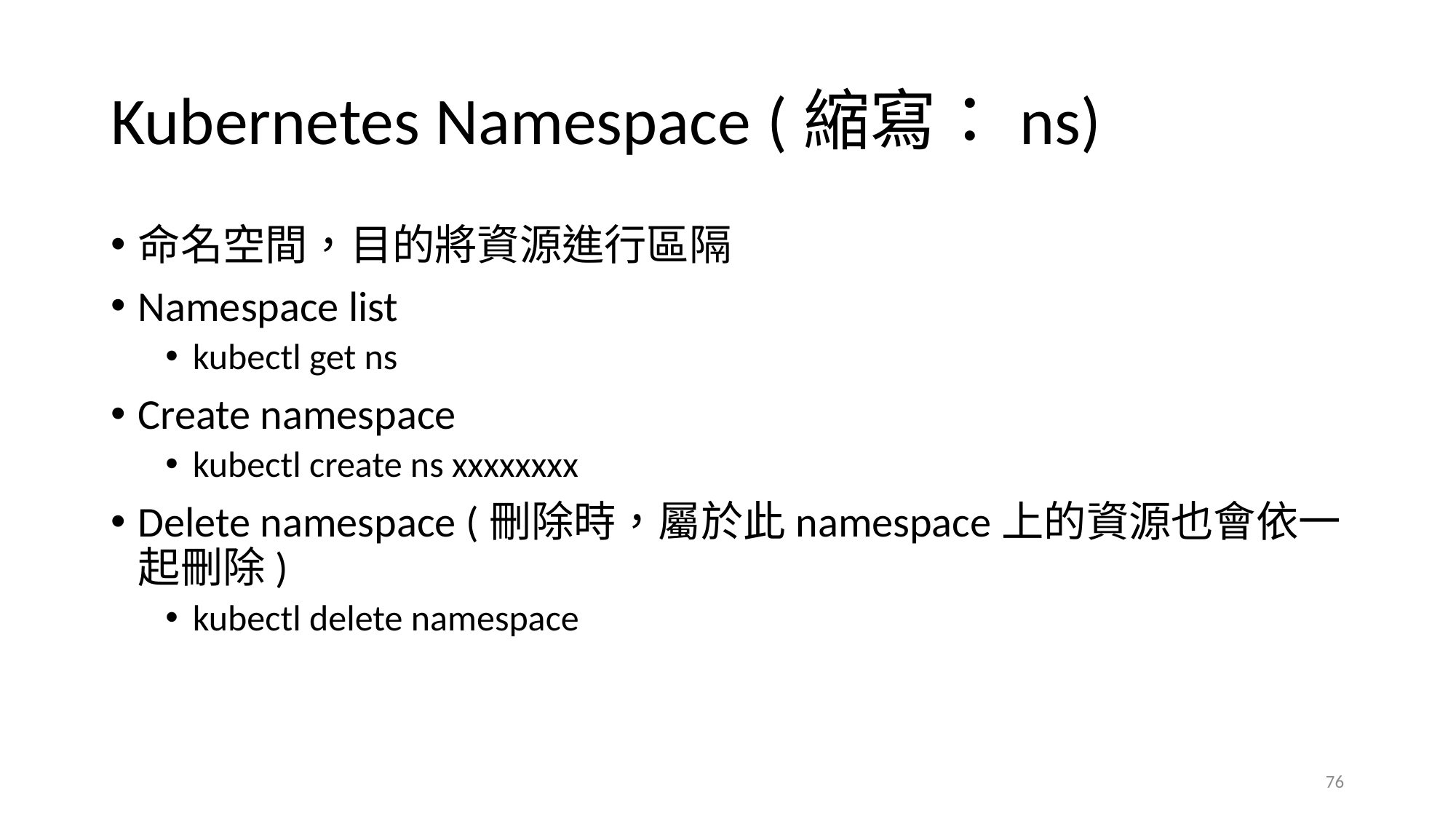

# Kubernetes Namespace (縮寫：ns)
命名空間，目的將資源進行區隔
Namespace list
kubectl get ns
Create namespace
kubectl create ns xxxxxxxx
Delete namespace (刪除時，屬於此namespace上的資源也會依一起刪除)
kubectl delete namespace

76